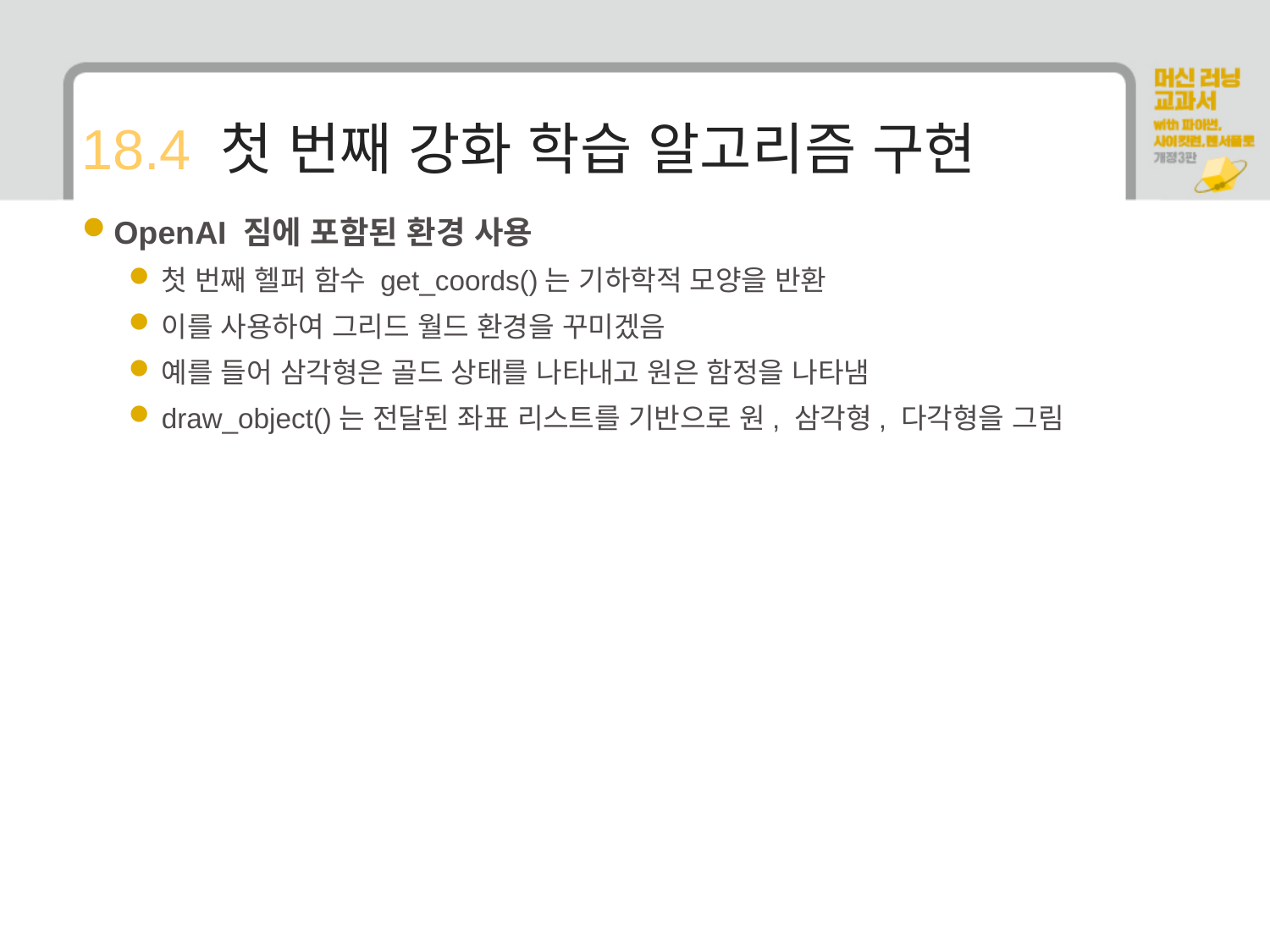

# 18.4 첫 번째 강화 학습 알고리즘 구현
OpenAI 짐에 포함된 환경 사용
첫 번째 헬퍼 함수 get_coords()는 기하학적 모양을 반환
이를 사용하여 그리드 월드 환경을 꾸미겠음
예를 들어 삼각형은 골드 상태를 나타내고 원은 함정을 나타냄
draw_object()는 전달된 좌표 리스트를 기반으로 원, 삼각형, 다각형을 그림